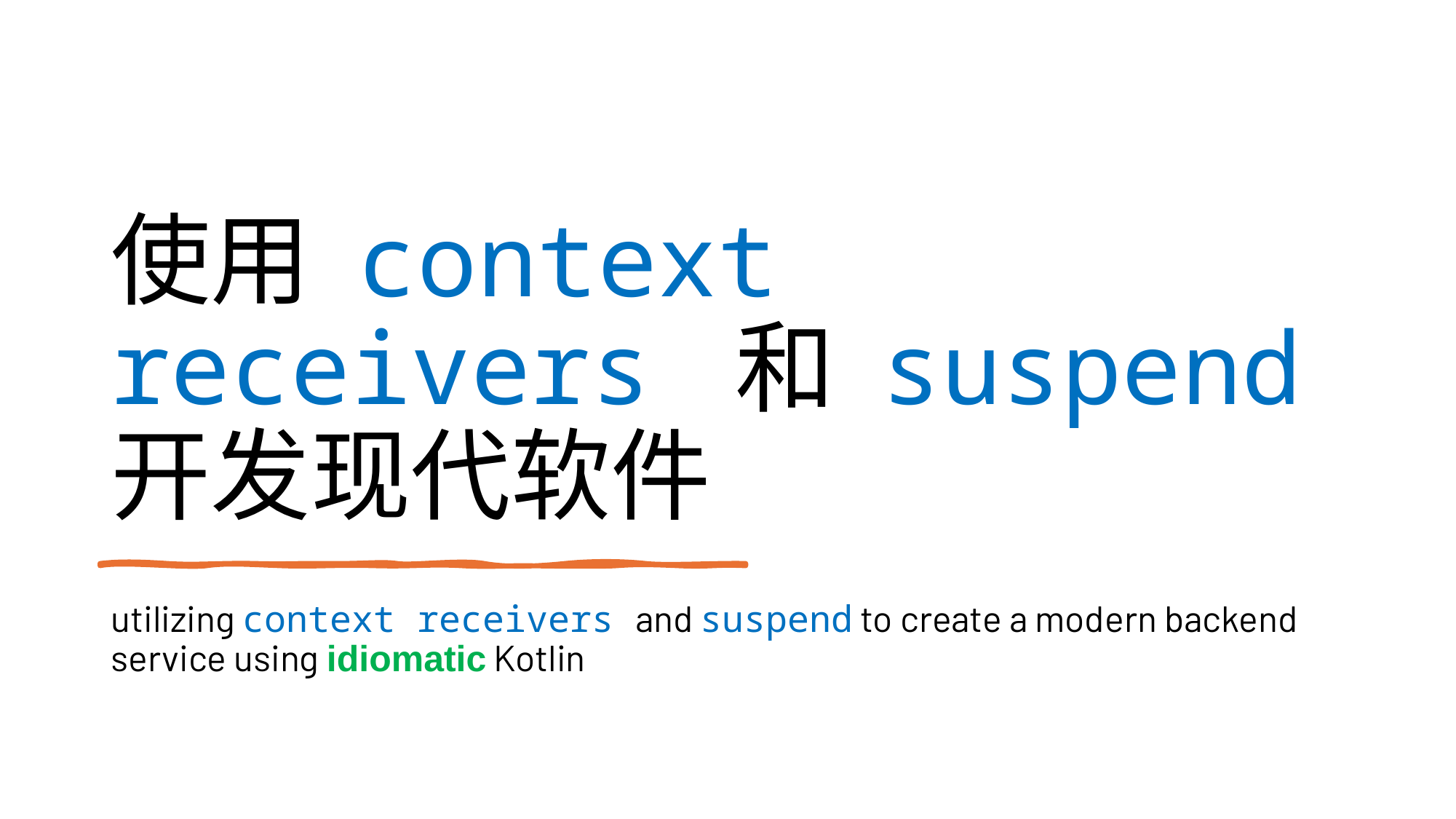

# 使用 context receivers 和 suspend 开发现代软件

utilizing context receivers and suspend to create a modern backend service using idiomatic Kotlin